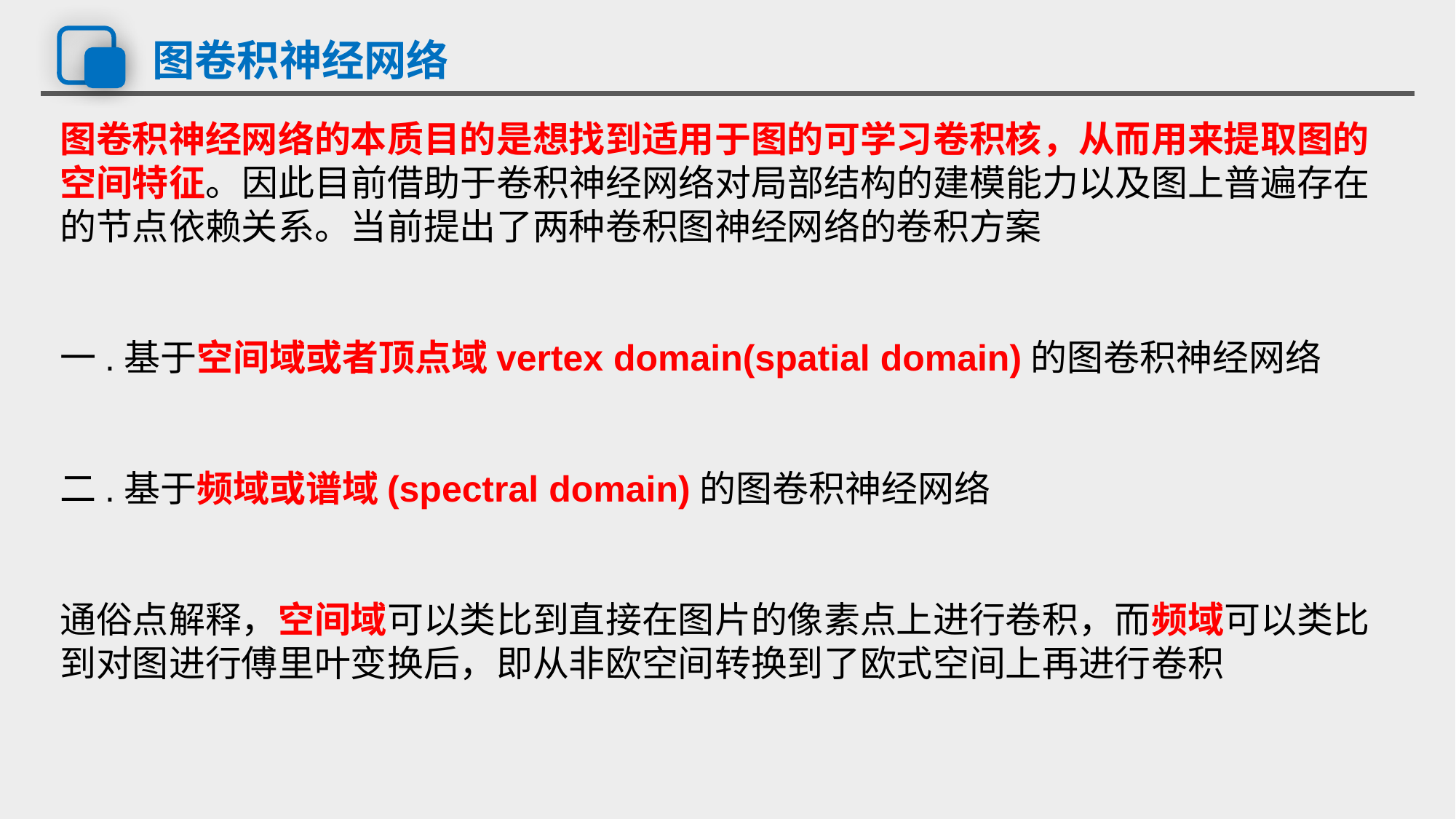

# 图卷积神经网络
图卷积神经网络的本质目的是想找到适用于图的可学习卷积核，从而用来提取图的空间特征。因此目前借助于卷积神经网络对局部结构的建模能力以及图上普遍存在的节点依赖关系。当前提出了两种卷积图神经网络的卷积方案

一.基于空间域或者顶点域vertex domain(spatial domain)的图卷积神经网络

二.基于频域或谱域(spectral domain)的图卷积神经网络

通俗点解释，空间域可以类比到直接在图片的像素点上进行卷积，而频域可以类比到对图进行傅里叶变换后，即从非欧空间转换到了欧式空间上再进行卷积